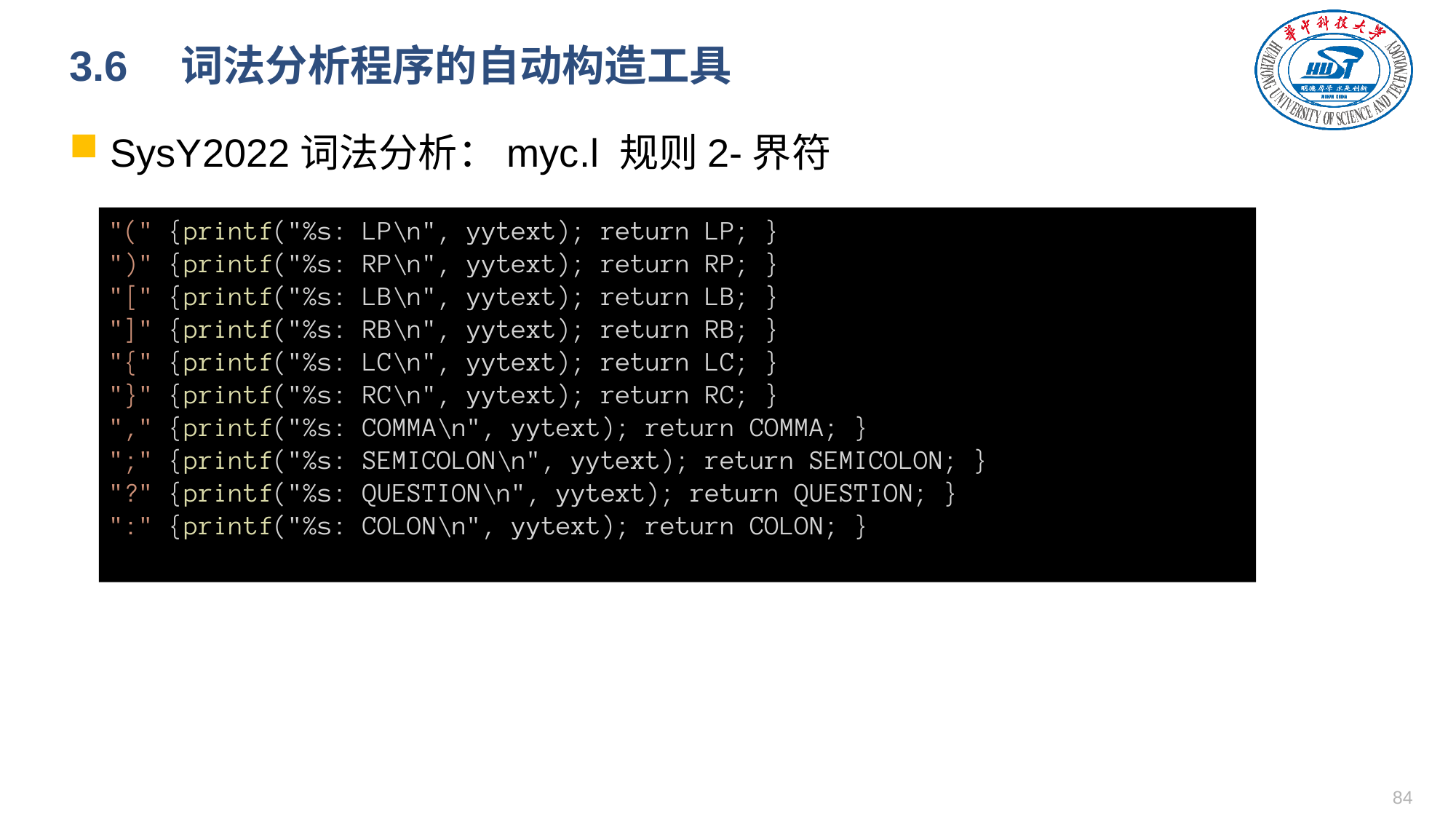

# 3.6　词法分析程序的自动构造工具
SysY2022词法分析：myc.l 规则2-界符
"(" {printf("%s: LP\n", yytext); return LP; }
")" {printf("%s: RP\n", yytext); return RP; }
"[" {printf("%s: LB\n", yytext); return LB; }
"]" {printf("%s: RB\n", yytext); return RB; }
"{" {printf("%s: LC\n", yytext); return LC; }
"}" {printf("%s: RC\n", yytext); return RC; }
"," {printf("%s: COMMA\n", yytext); return COMMA; }
";" {printf("%s: SEMICOLON\n", yytext); return SEMICOLON; }
"?" {printf("%s: QUESTION\n", yytext); return QUESTION; }
":" {printf("%s: COLON\n", yytext); return COLON; }

84